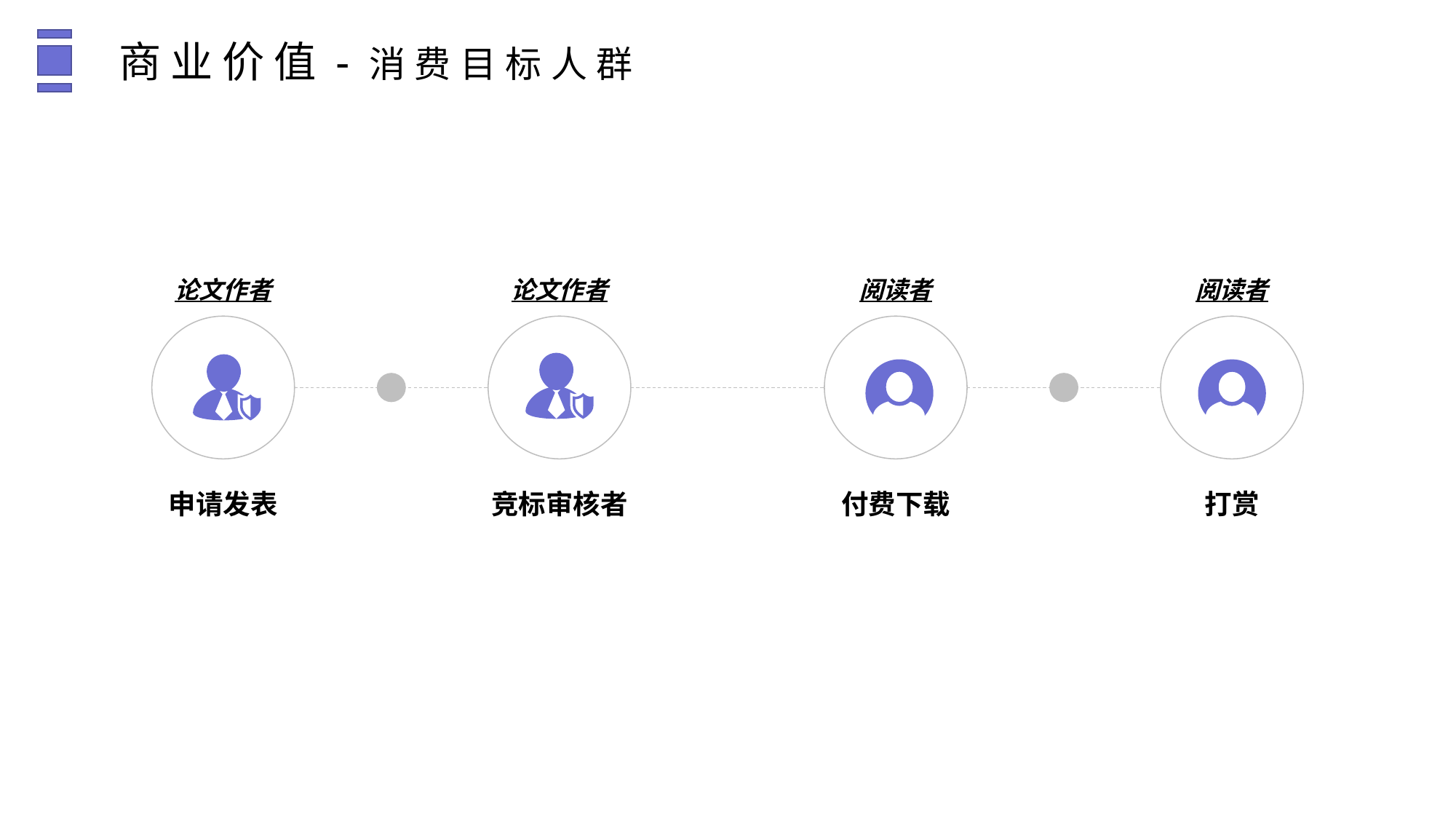

商业价值-消费目标人群

论文作者
论文作者
阅读者
阅读者

申请发表
竞标审核者
付费下载
打赏